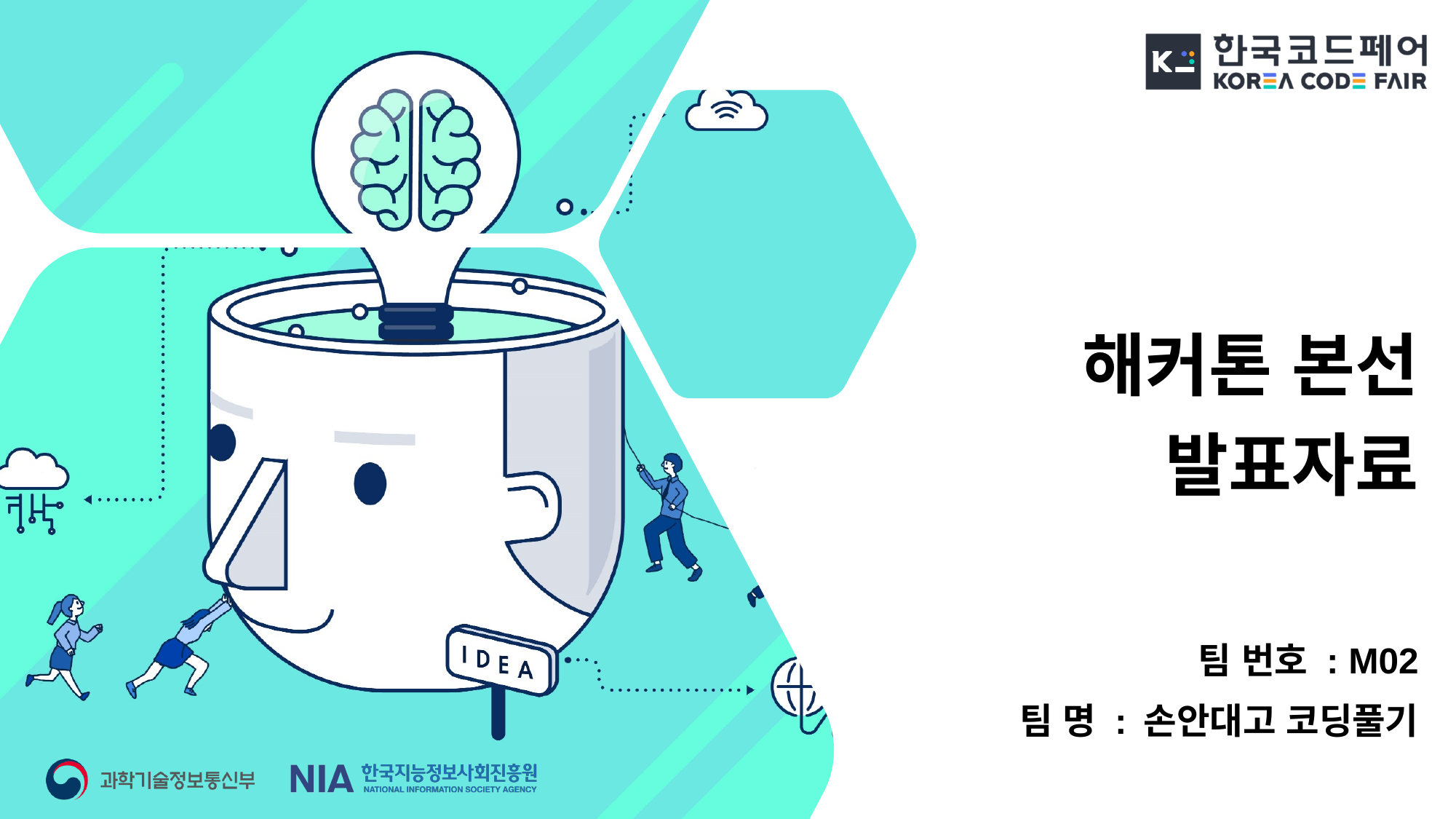

팀 번호 : M02
팀 명 : 손안대고 코딩풀기